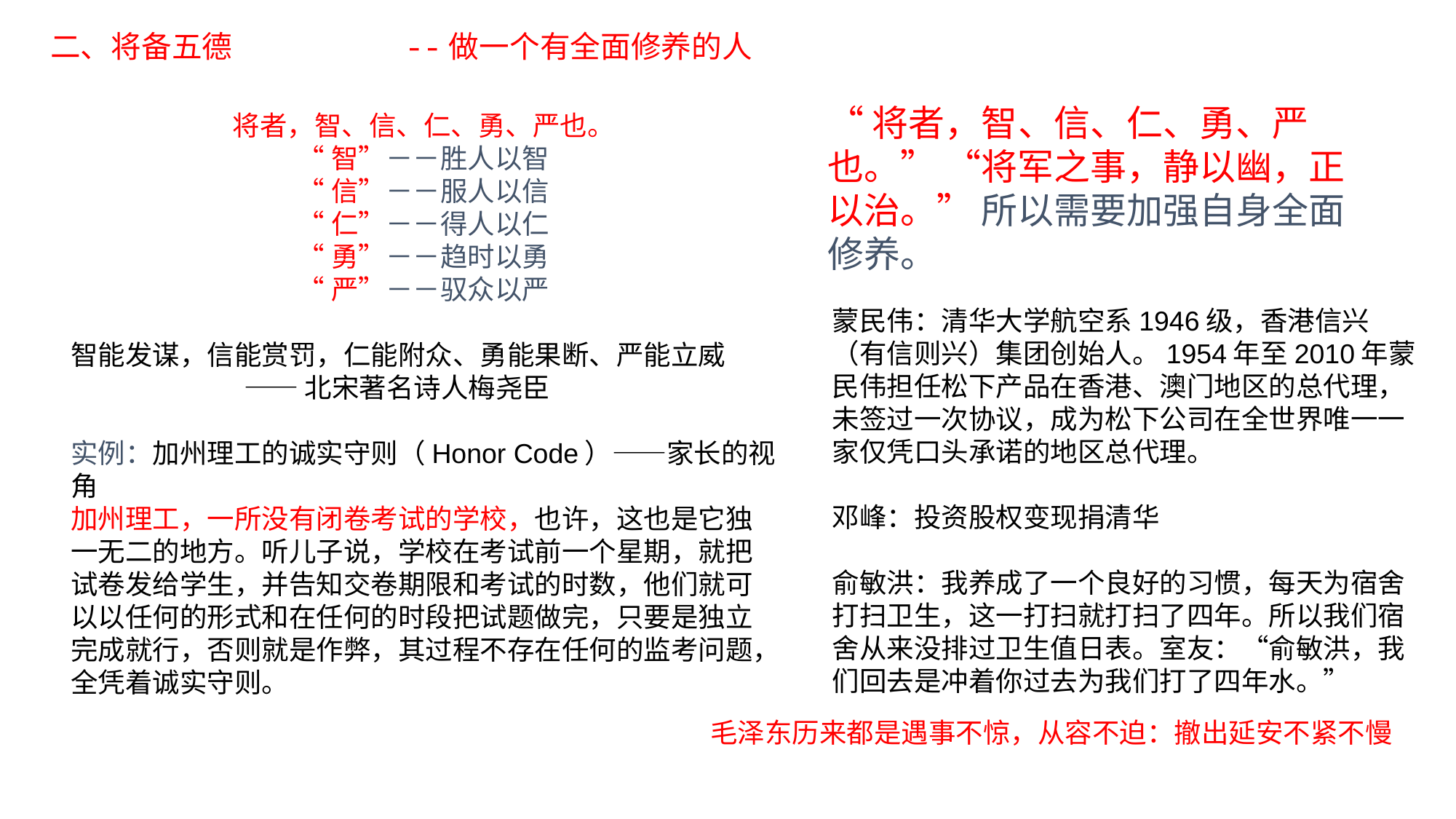

二、将备五德		   --做一个有全面修养的人

“将者，智、信、仁、勇、严也。” “将军之事，静以幽，正以治。” 所以需要加强自身全面修养。
将者，智、信、仁、勇、严也。
“智”－－胜人以智
“信”－－服人以信
“仁”－－得人以仁
“勇”－－趋时以勇
“严”－－驭众以严

智能发谋，信能赏罚，仁能附众、勇能果断、严能立威
                            ——北宋著名诗人梅尧臣

实例：加州理工的诚实守则（Honor Code）——家长的视角
加州理工，一所没有闭卷考试的学校，也许，这也是它独一无二的地方。听儿子说，学校在考试前一个星期，就把试卷发给学生，并告知交卷期限和考试的时数，他们就可以以任何的形式和在任何的时段把试题做完，只要是独立完成就行，否则就是作弊，其过程不存在任何的监考问题，全凭着诚实守则。

蒙民伟：清华大学航空系1946级，香港信兴（有信则兴）集团创始人。1954年至2010年蒙民伟担任松下产品在香港、澳门地区的总代理，未签过一次协议，成为松下公司在全世界唯一一家仅凭口头承诺的地区总代理。

邓峰：投资股权变现捐清华

俞敏洪：我养成了一个良好的习惯，每天为宿舍打扫卫生，这一打扫就打扫了四年。所以我们宿舍从来没排过卫生值日表。室友：“俞敏洪，我们回去是冲着你过去为我们打了四年水。”
毛泽东历来都是遇事不惊，从容不迫：撤出延安不紧不慢